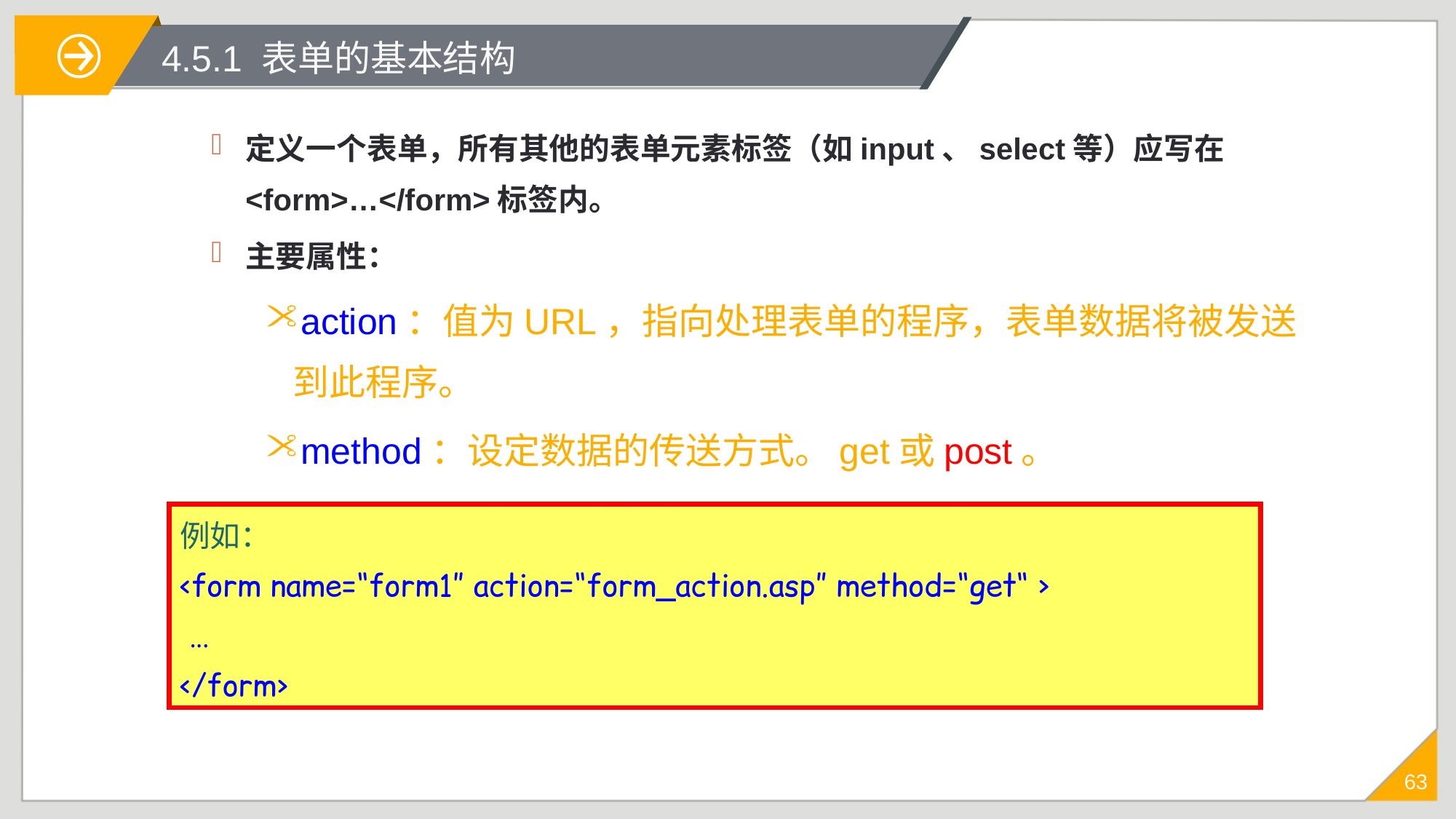

# 4.5.1 表单的基本结构
定义一个表单，所有其他的表单元素标签（如input、select等）应写在<form>…</form>标签内。
主要属性：
action：值为URL，指向处理表单的程序，表单数据将被发送到此程序。
method：设定数据的传送方式。get或post。
name：设定表单的名字，在处理表单程序可能会用到。
例如：
<form name=“form1” action=“form_action.asp” method=“get“ >
 …
</form>